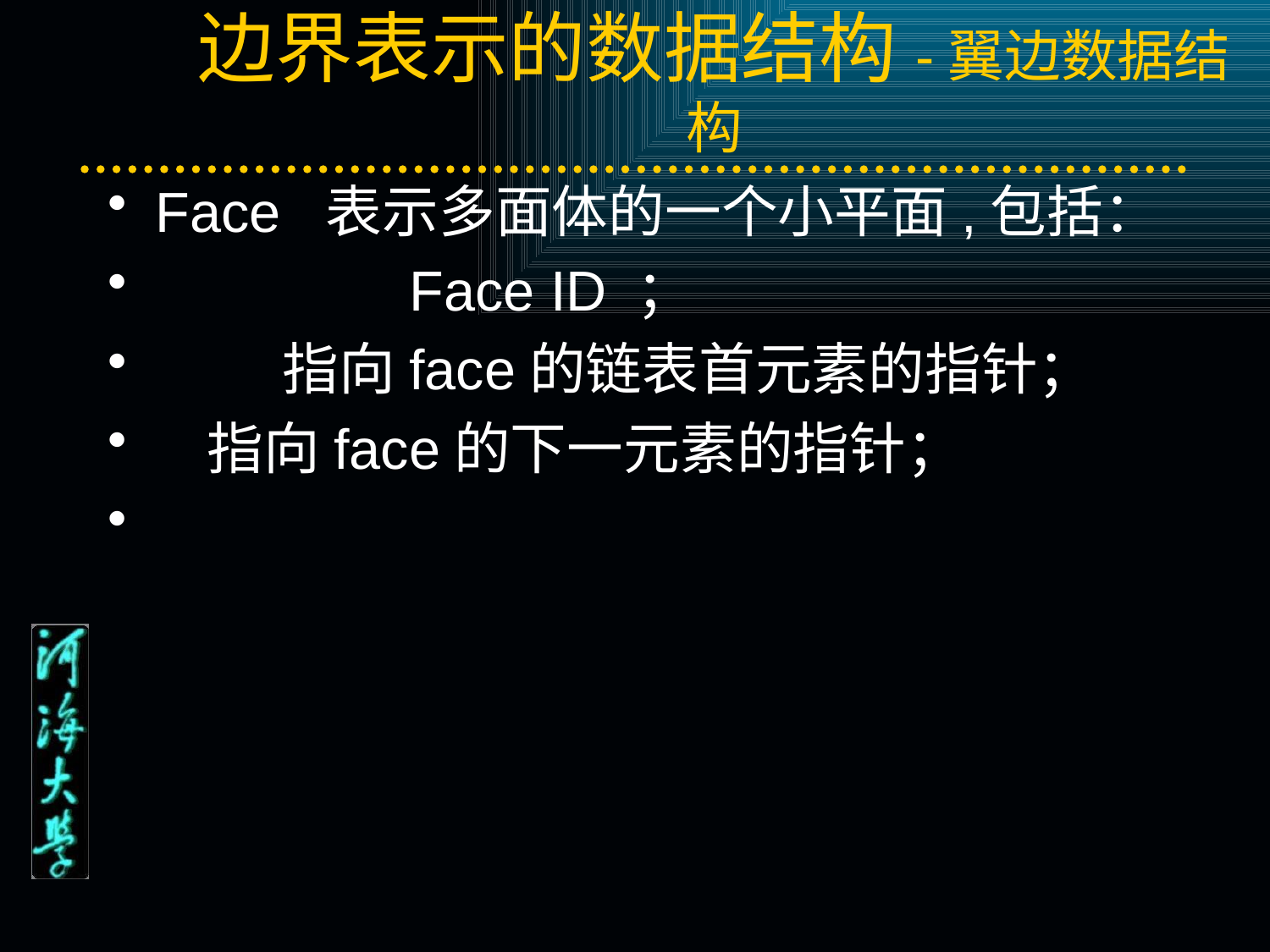

# 边界表示的数据结构-翼边数据结构
Face  表示多面体的一个小平面,包括：
		Face ID ；
	指向face的链表首元素的指针；
   指向face的下一元素的指针；

70